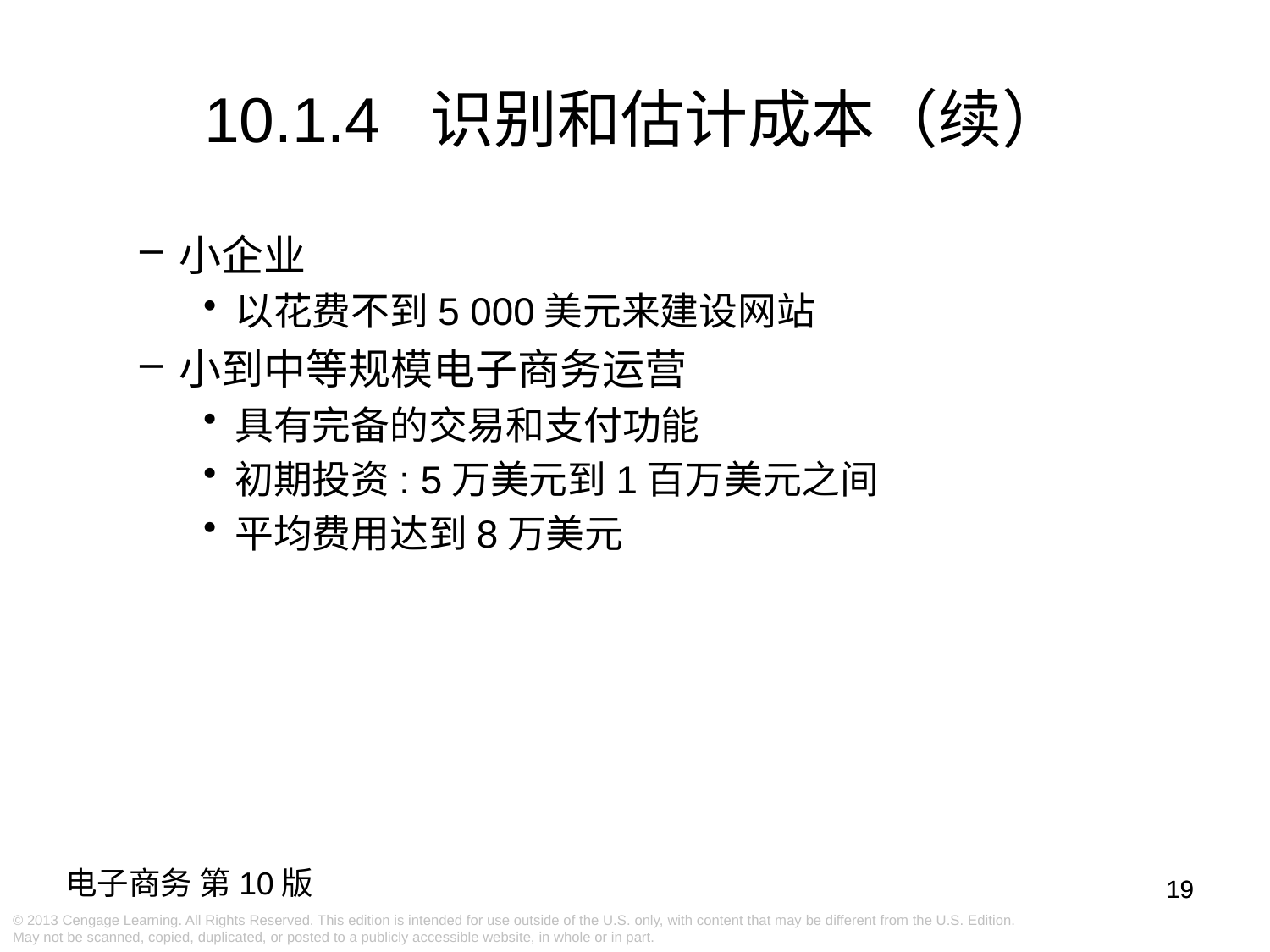

# 10.1.4  识别和估计成本（续）
小企业
以花费不到5 000美元来建设网站
小到中等规模电子商务运营
具有完备的交易和支付功能
初期投资: 5万美元到1百万美元之间
平均费用达到8万美元
19
19